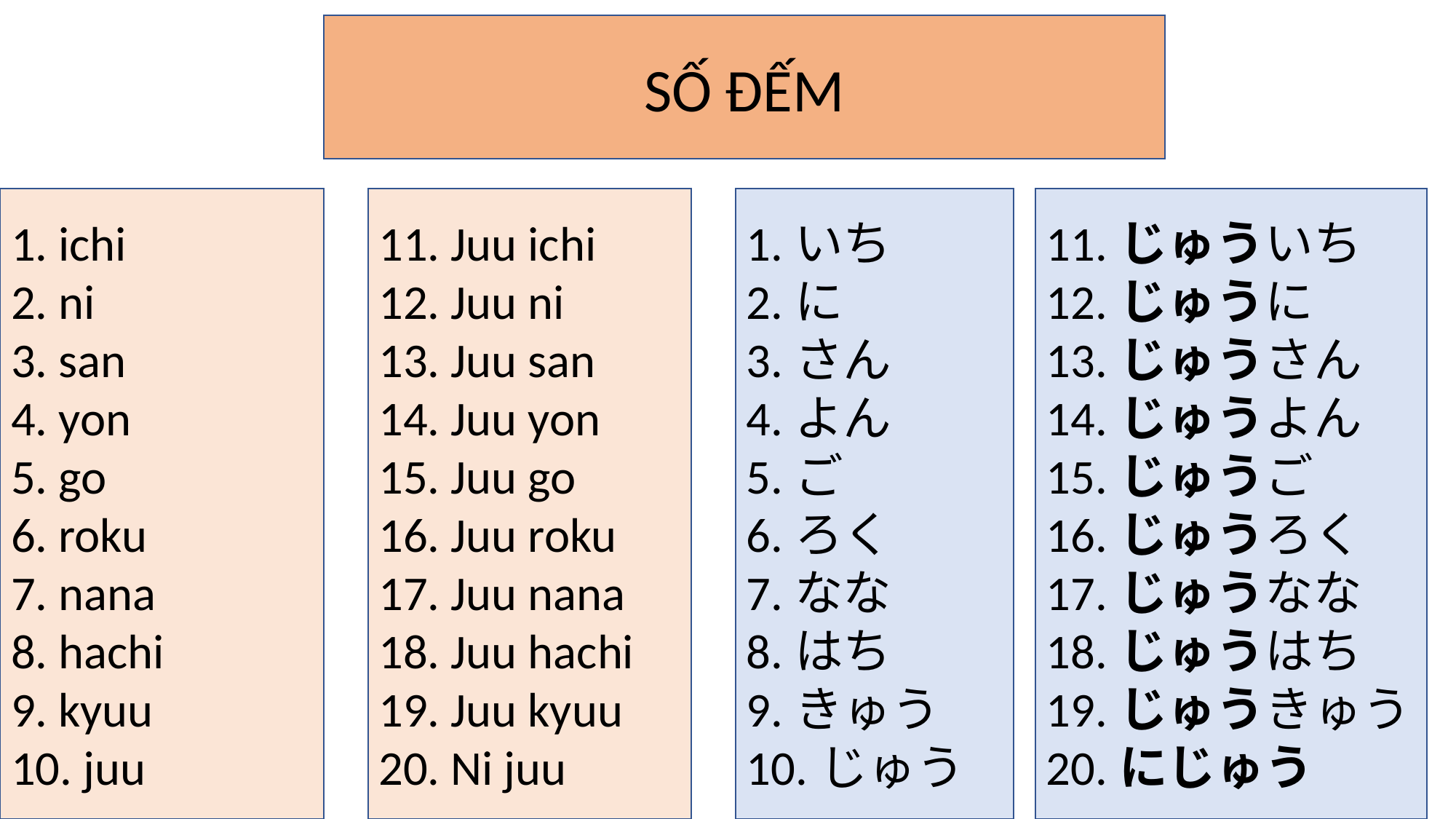

SỐ ĐẾM
1. ichi
2. ni
3. san
4. yon
5. go
6. roku
7. nana
8. hachi
9. kyuu
10. juu
11. Juu ichi
12. Juu ni
13. Juu san
14. Juu yon
15. Juu go
16. Juu roku
17. Juu nana
18. Juu hachi
19. Juu kyuu
20. Ni juu
1.いち
2.に
3.さん
4.よん
5.ご
6.ろく
7.なな
8.はち
9.きゅう
10.じゅう
11.じゅういち
12.じゅうに
13.じゅうさん
14.じゅうよん
15.じゅうご
16.じゅうろく
17.じゅうなな
18.じゅうはち
19.じゅうきゅう
20.にじゅう